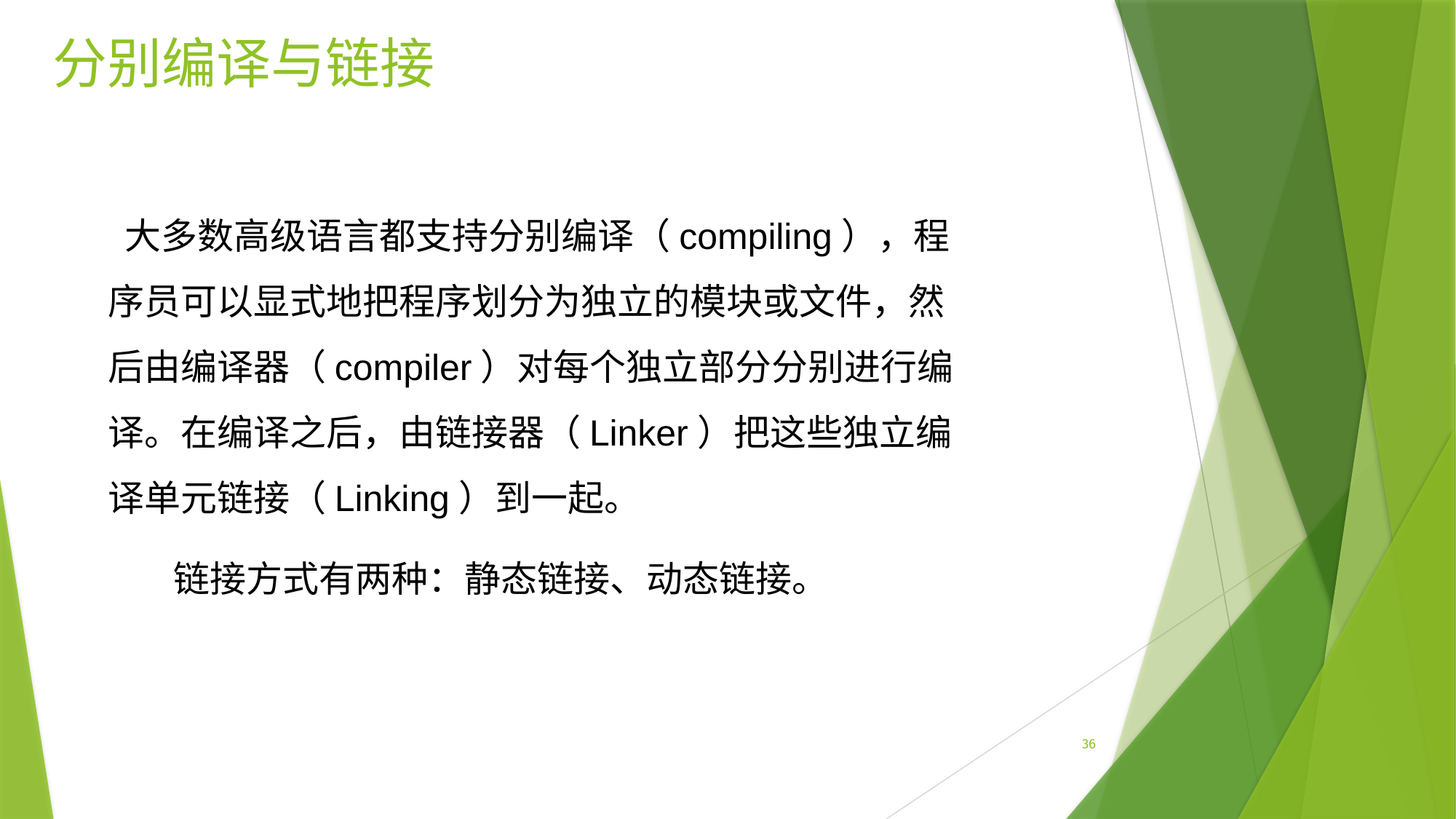

# 分别编译与链接
      大多数高级语言都支持分别编译（compiling），程序员可以显式地把程序划分为独立的模块或文件，然后由编译器（compiler）对每个独立部分分别进行编译。在编译之后，由链接器（Linker）把这些独立编译单元链接（Linking）到一起。
            链接方式有两种：静态链接、动态链接。

36